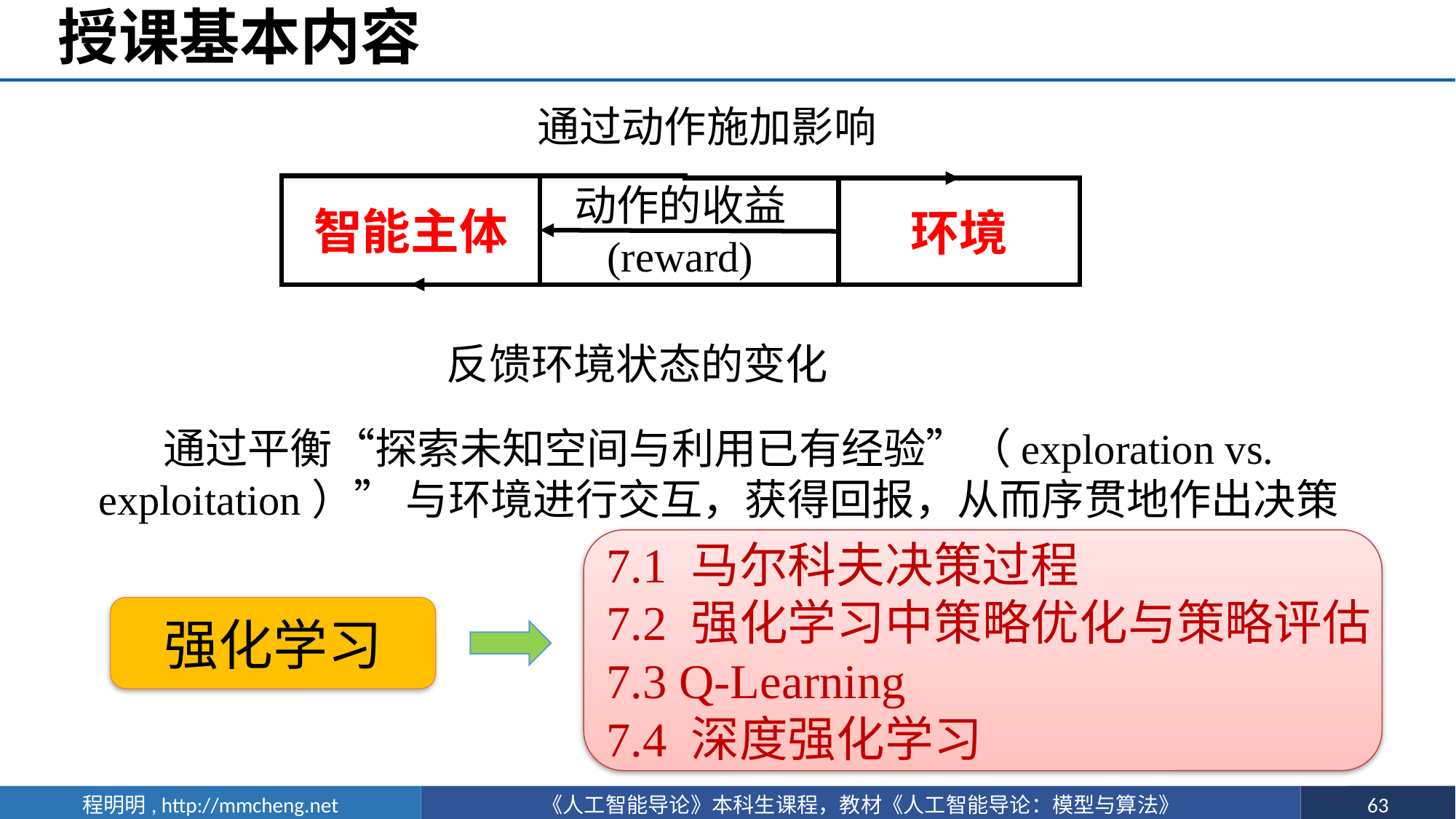

# 授课基本内容

通过动作施加影响
动作的收益
(reward)
智能主体
环境
反馈环境状态的变化
通过平衡“探索未知空间与利用已有经验”（exploration vs. exploitation）” 与环境进行交互，获得回报，从而序贯地作出决策

7.1 马尔科夫决策过程
7.2 强化学习中策略优化与策略评估
7.3 Q-Learning
7.4 深度强化学习

强化学习